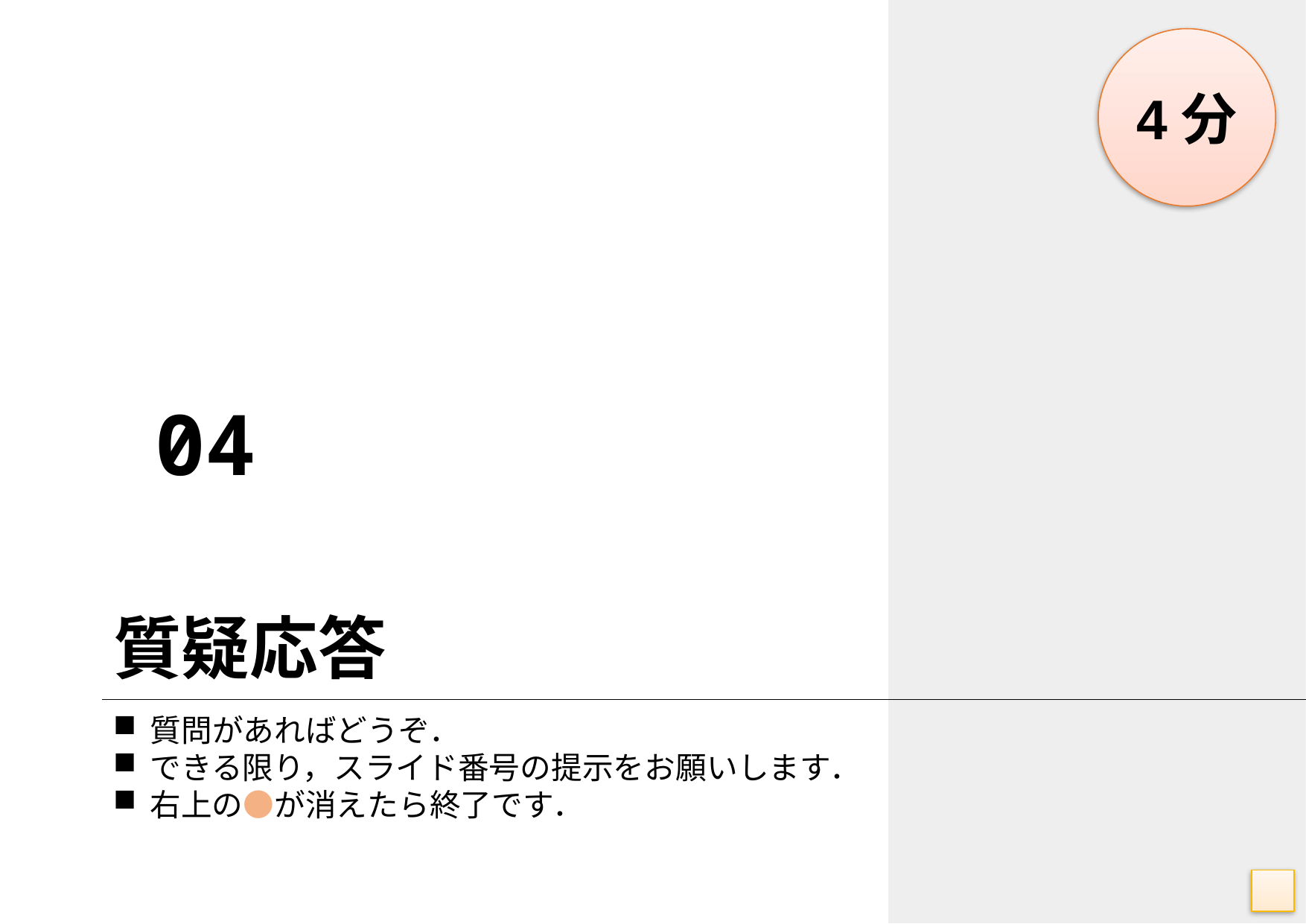

4分
04
# 質疑応答
質問があればどうぞ．
できる限り，スライド番号の提示をお願いします．
右上の●が消えたら終了です．